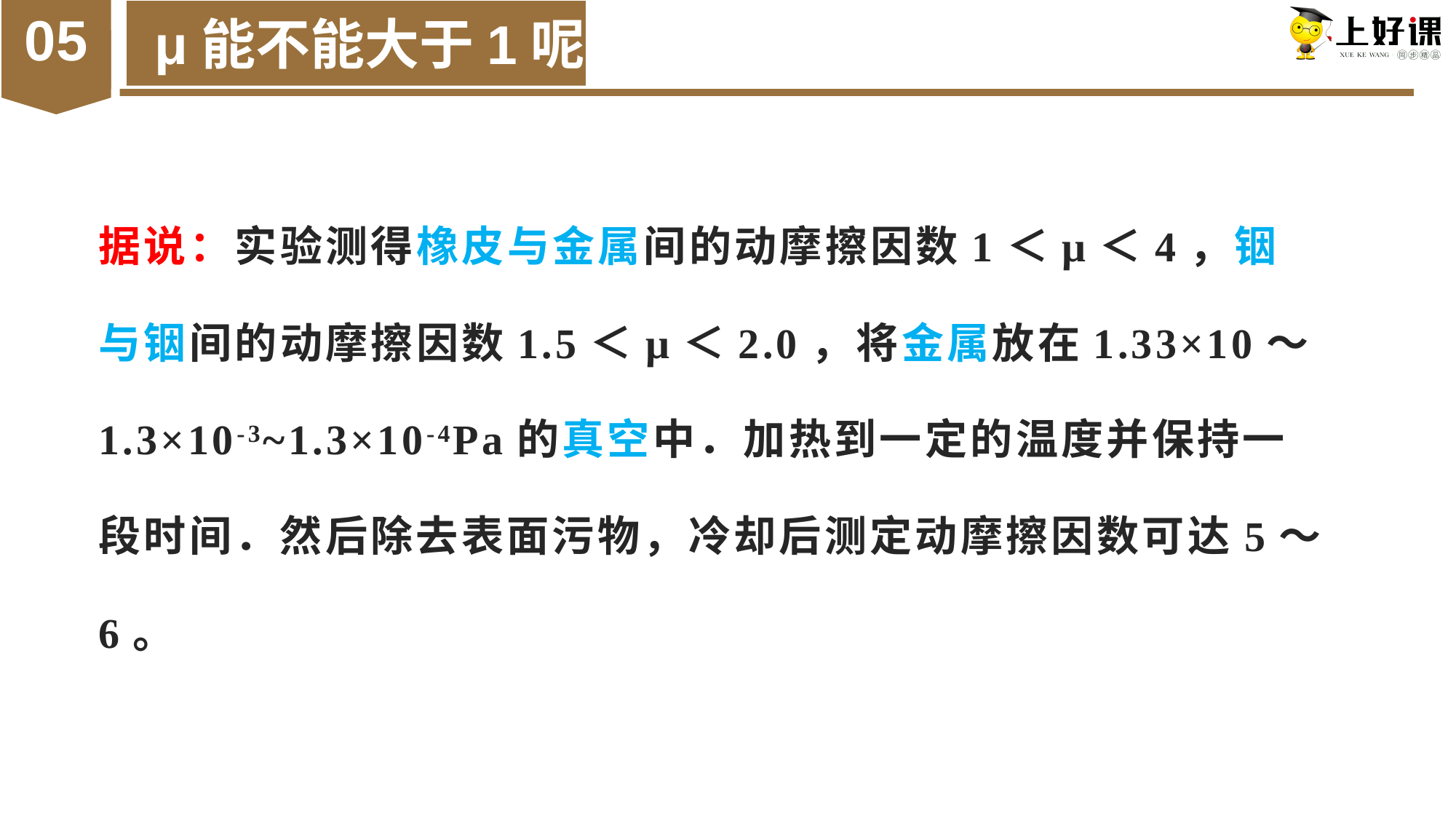

05

μ能不能大于1呢？

据说：实验测得橡皮与金属间的动摩擦因数1＜μ＜4，铟与铟间的动摩擦因数1.5＜μ＜2.0，将金属放在1.33×10～1.3×10-3~1.3×10-4Pa的真空中．加热到一定的温度并保持一段时间．然后除去表面污物，冷却后测定动摩擦因数可达5～6。